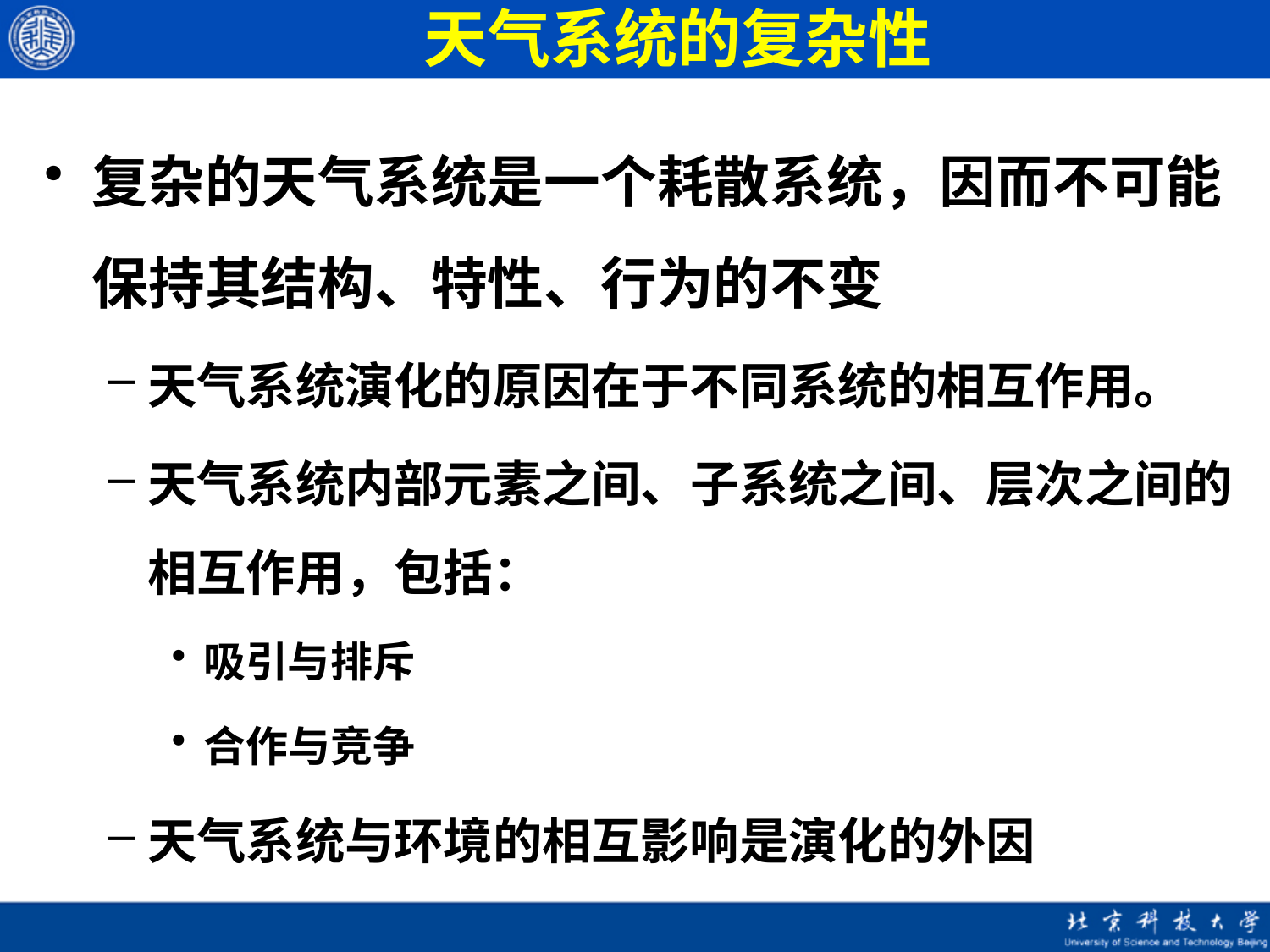

# 天气系统的复杂性
复杂的天气系统是一个耗散系统，因而不可能保持其结构、特性、行为的不变
天气系统演化的原因在于不同系统的相互作用。
天气系统内部元素之间、子系统之间、层次之间的相互作用，包括：
吸引与排斥
合作与竞争
天气系统与环境的相互影响是演化的外因